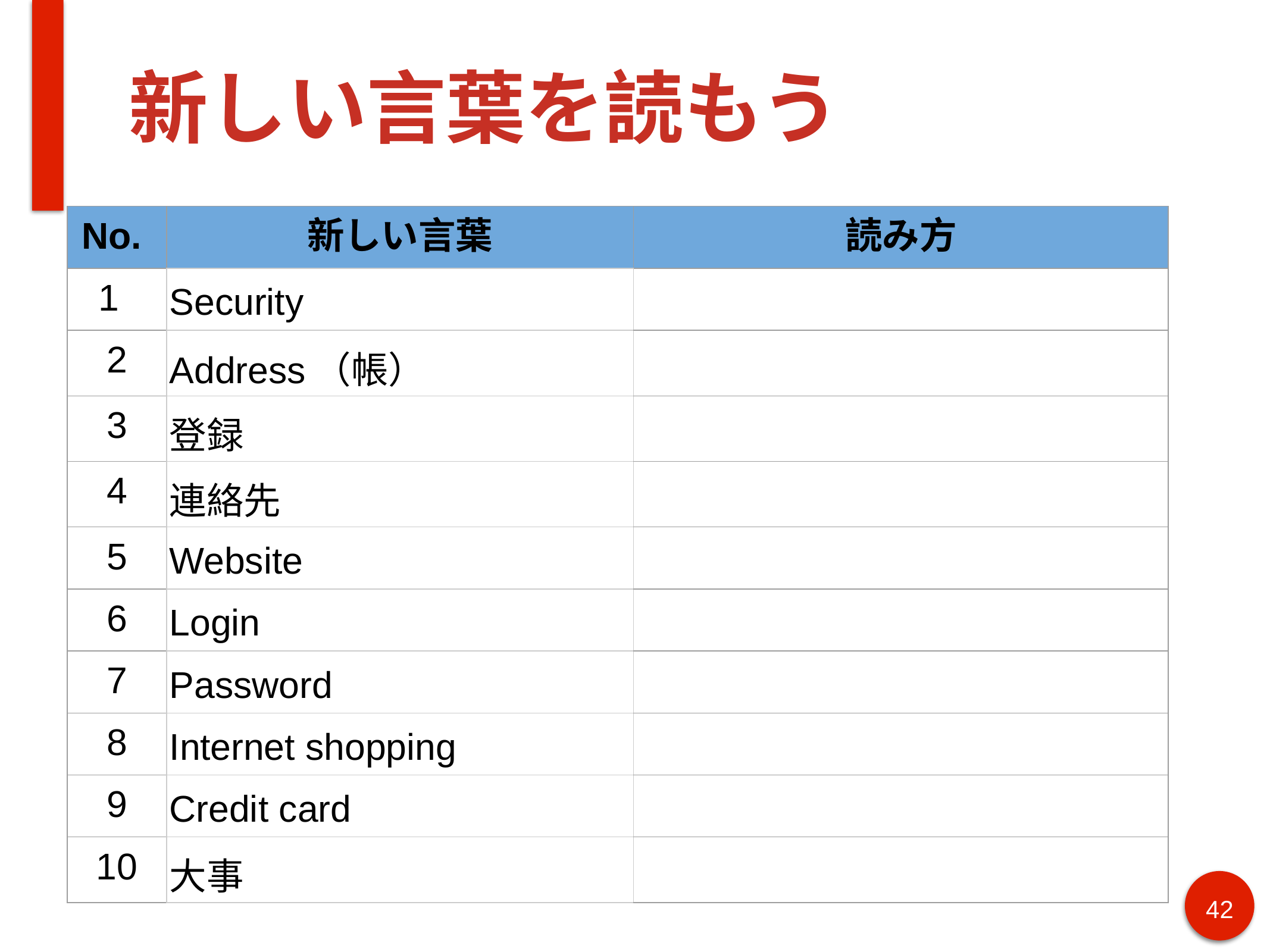

# 新しい言葉を読もう
| No. | 新しい言葉 | 読み方 |
| --- | --- | --- |
| 1 | Security |  |
| 2 | Address（帳） |  |
| 3 | 登録 |  |
| 4 | 連絡先 |  |
| 5 | Website |  |
| 6 | Login |  |
| 7 | Password |  |
| 8 | Internet shopping |  |
| 9 | Credit card |  |
| 10 | 大事 |  |
42